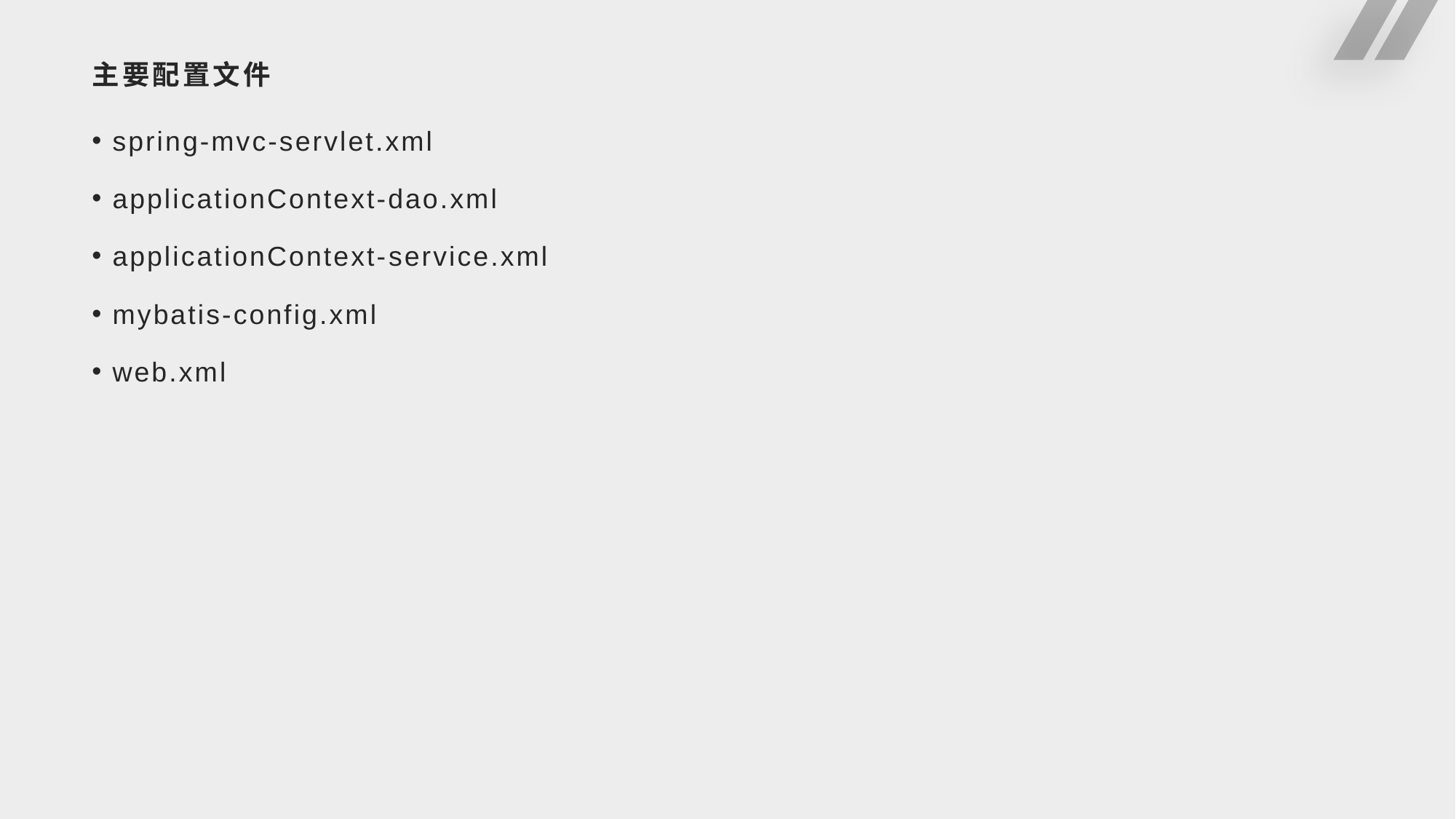

# 主要配置文件
spring-mvc-servlet.xml
applicationContext-dao.xml
applicationContext-service.xml
mybatis-config.xml
web.xml